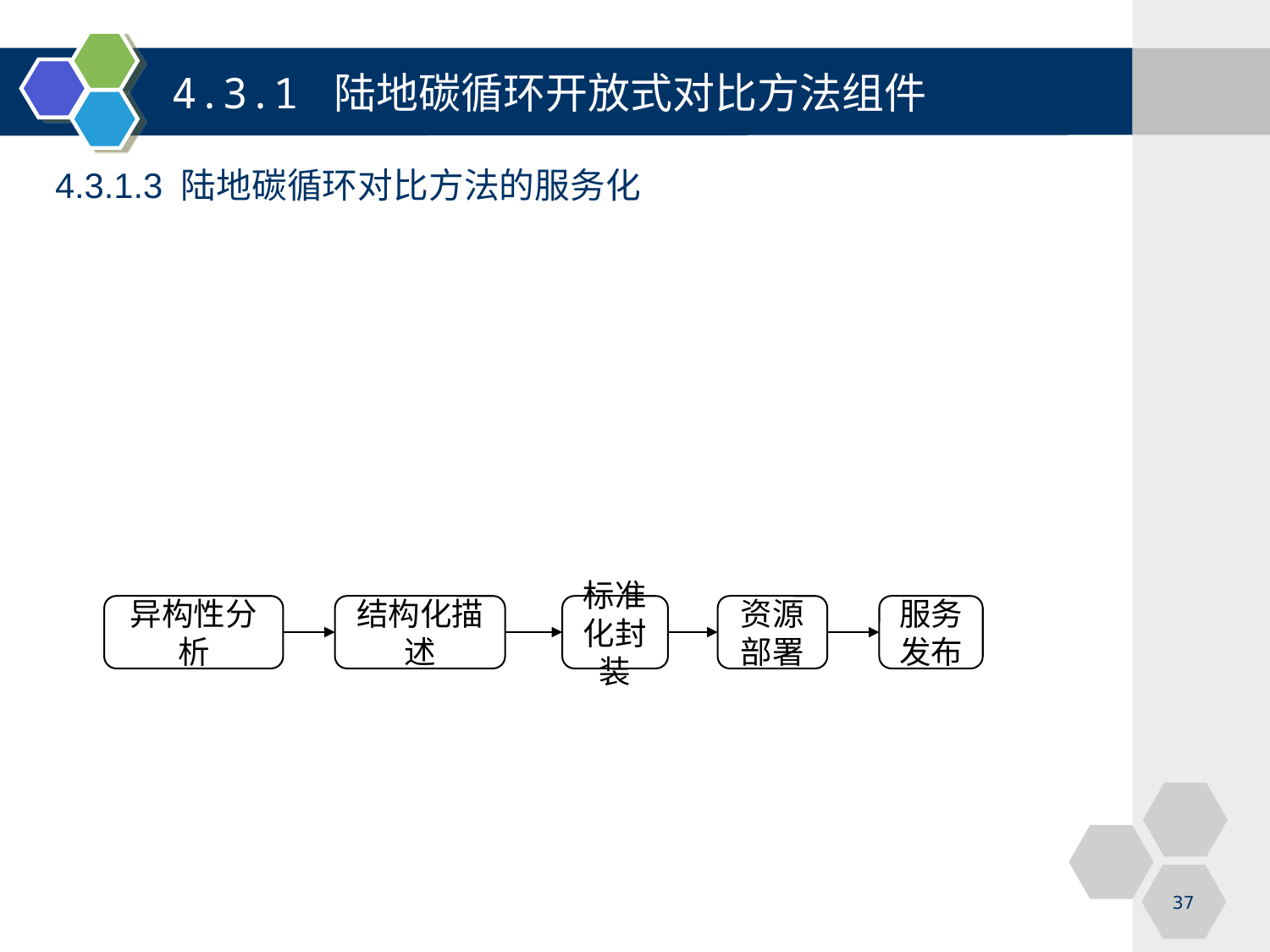

4.3.1 陆地碳循环开放式对比方法组件
4.3.1.3 陆地碳循环对比方法的服务化

异构性分析
结构化描述
标准化封装
资源部署
服务发布
37